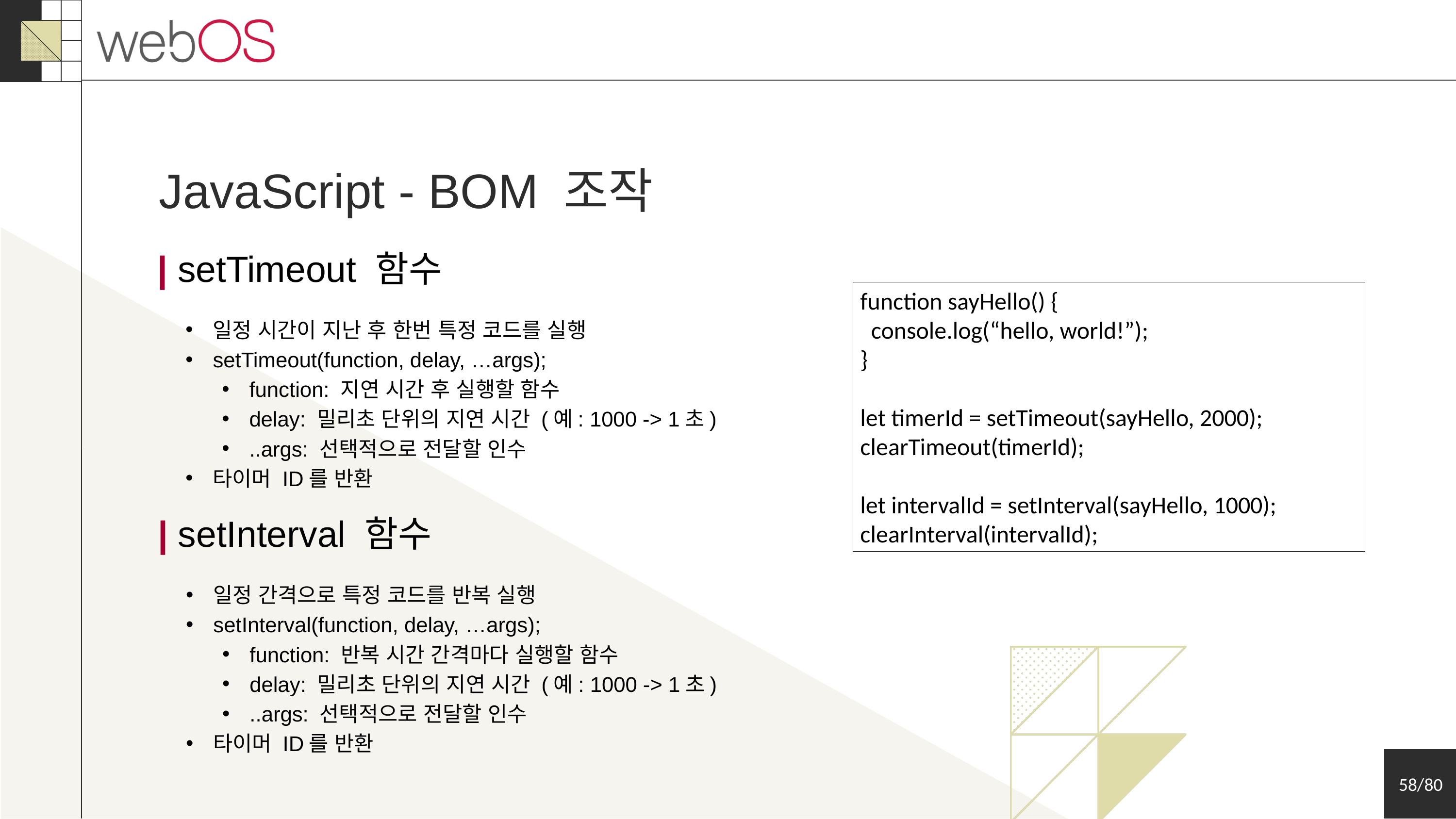

JavaScript - BOM 조작
| setTimeout 함수
function sayHello() {
  console.log(“hello, world!”);
}

let timerId = setTimeout(sayHello, 2000);
clearTimeout(timerId);

let intervalId = setInterval(sayHello, 1000);
clearInterval(intervalId);
일정 시간이 지난 후 한번 특정 코드를 실행
setTimeout(function, delay, …args);
function: 지연 시간 후 실행할 함수
delay: 밀리초 단위의 지연 시간 (예: 1000 -> 1초)
..args: 선택적으로 전달할 인수
타이머 ID를 반환

| setInterval 함수
일정 간격으로 특정 코드를 반복 실행
setInterval(function, delay, …args);
function: 반복 시간 간격마다 실행할 함수
delay: 밀리초 단위의 지연 시간 (예: 1000 -> 1초)
..args: 선택적으로 전달할 인수
타이머 ID를 반환

58/80